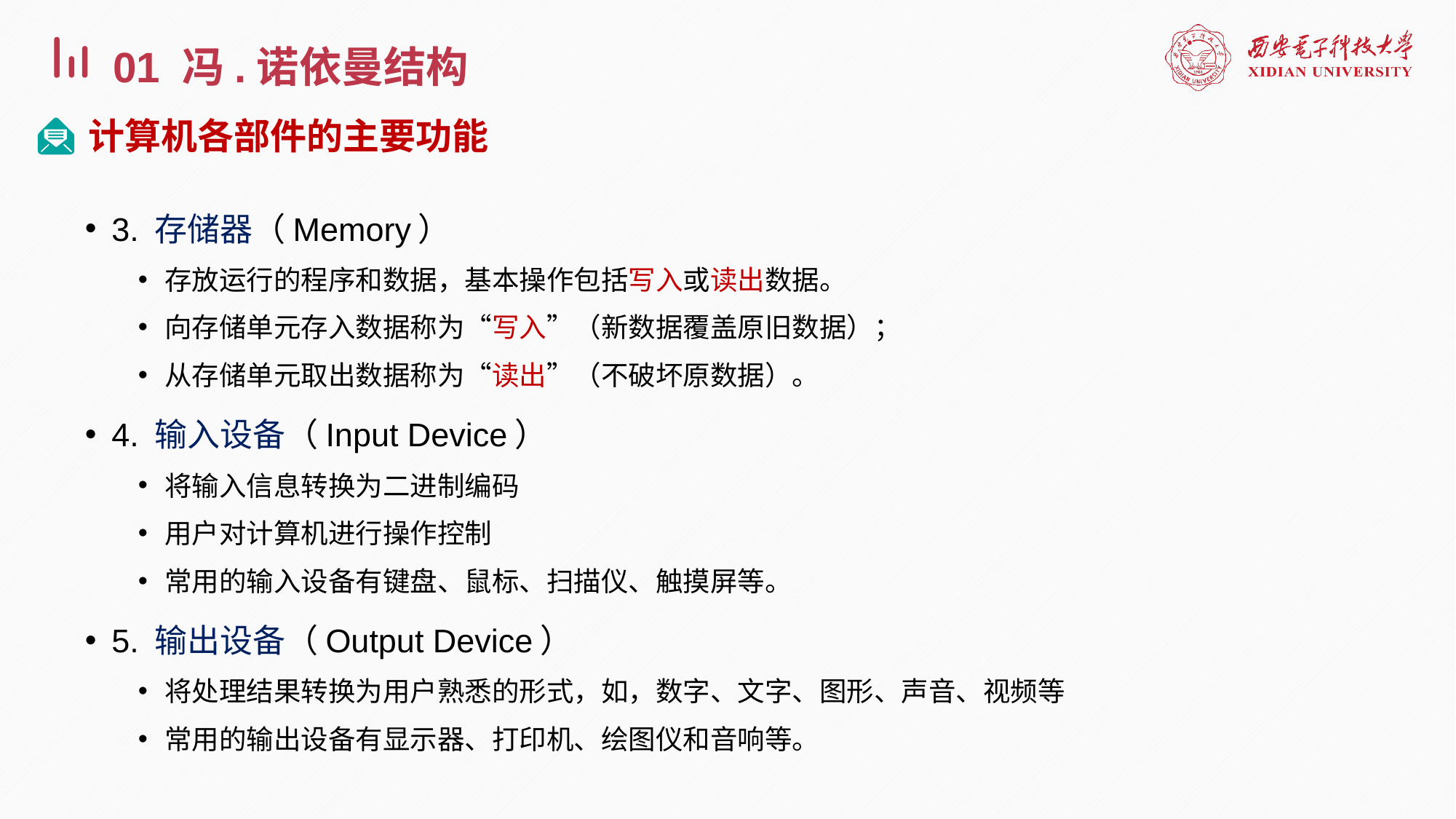

01 冯.诺依曼结构
计算机各部件的主要功能

3. 存储器（Memory）
存放运行的程序和数据，基本操作包括写入或读出数据。
向存储单元存入数据称为“写入”（新数据覆盖原旧数据）；
从存储单元取出数据称为“读出”（不破坏原数据）。
4. 输入设备（Input Device）
将输入信息转换为二进制编码
用户对计算机进行操作控制
常用的输入设备有键盘、鼠标、扫描仪、触摸屏等。
5. 输出设备（Output Device）
将处理结果转换为用户熟悉的形式，如，数字、文字、图形、声音、视频等
常用的输出设备有显示器、打印机、绘图仪和音响等。